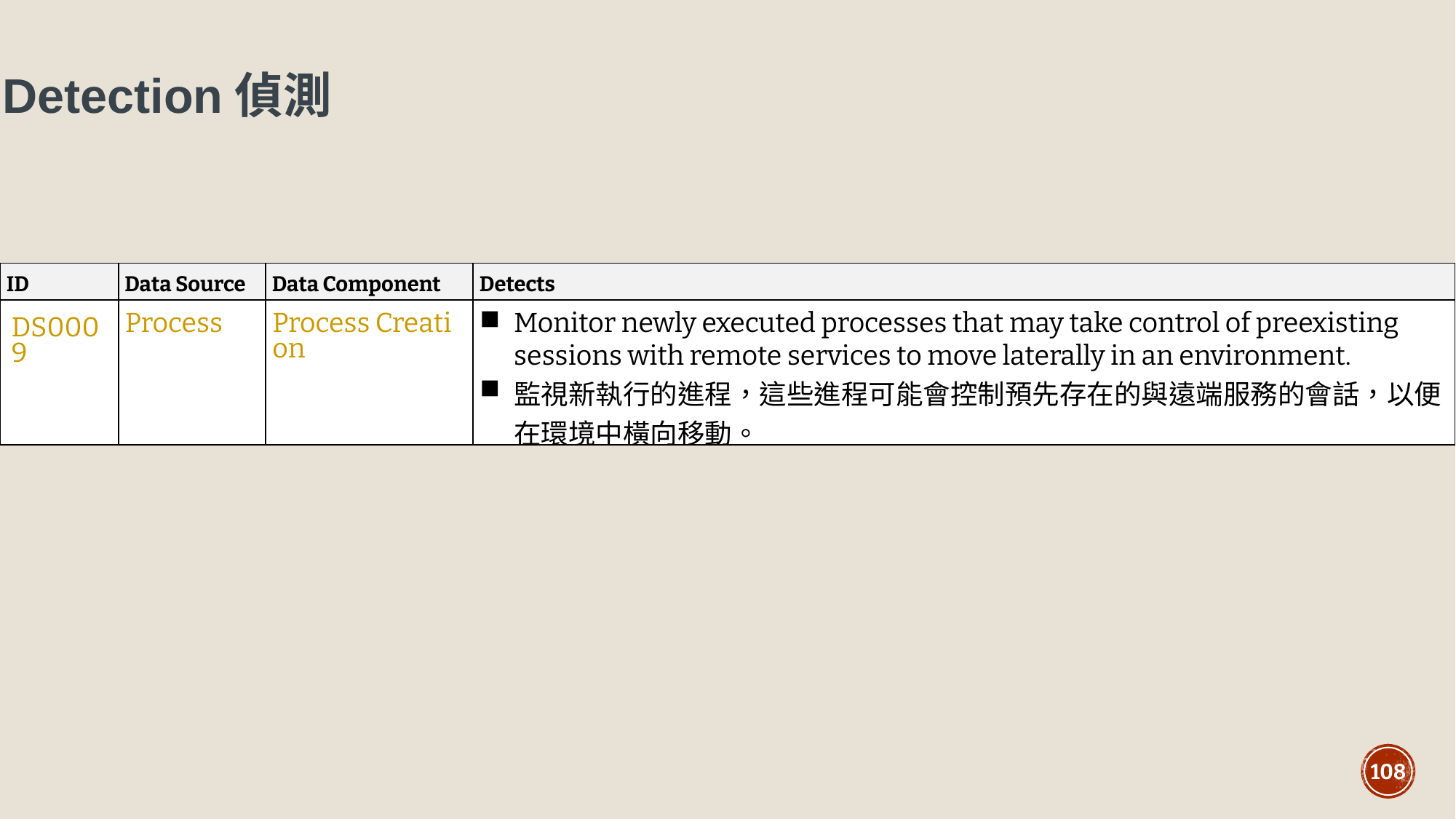

Detection偵測
| ID | Data Source | Data Component | Detects |
| --- | --- | --- | --- |
| DS0009 | Process | Process Creation | Monitor newly executed processes that may take control of preexisting sessions with remote services to move laterally in an environment. 監視新執行的進程，這些進程可能會控制預先存在的與遠端服務的會話，以便在環境中橫向移動。 |
108